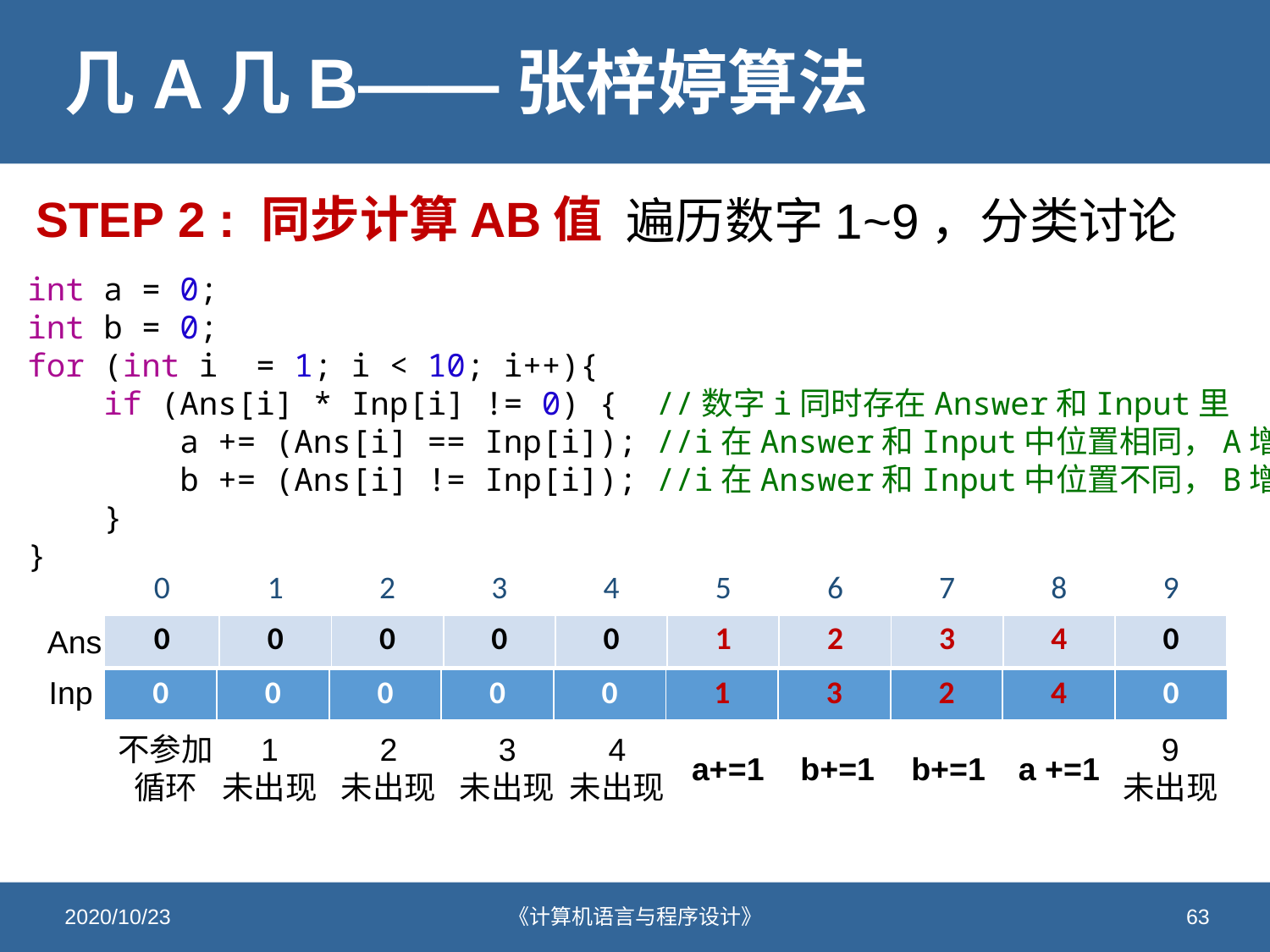

# 几A几B——张梓婷算法
STEP 2 : 同步计算AB值
遍历数字1~9，分类讨论
int a = 0;
int b = 0;
for (int i  = 1; i < 10; i++){
    if (Ans[i] * Inp[i] != 0) {  //数字i同时存在Answer和Input里
        a += (Ans[i] == Inp[i]); //i在Answer和Input中位置相同，A增1
        b += (Ans[i] != Inp[i]); //i在Answer和Input中位置不同，B增1
    }
}
| 0 | 1 | 2 | 3 | 4 | 5 | 6 | 7 | 8 | 9 |
| --- | --- | --- | --- | --- | --- | --- | --- | --- | --- |
| 0 | 0 | 0 | 0 | 0 | 1 | 2 | 3 | 4 | 0 |
Ans
Inp
| 0 | 0 | 0 | 0 | 0 | 1 | 3 | 2 | 4 | 0 |
| --- | --- | --- | --- | --- | --- | --- | --- | --- | --- |
不参加循环
1
未出现
2
未出现
3
未出现
4
未出现
9
未出现
a+=1
b+=1
b+=1
a +=1
2020/10/23
《计算机语言与程序设计》
63